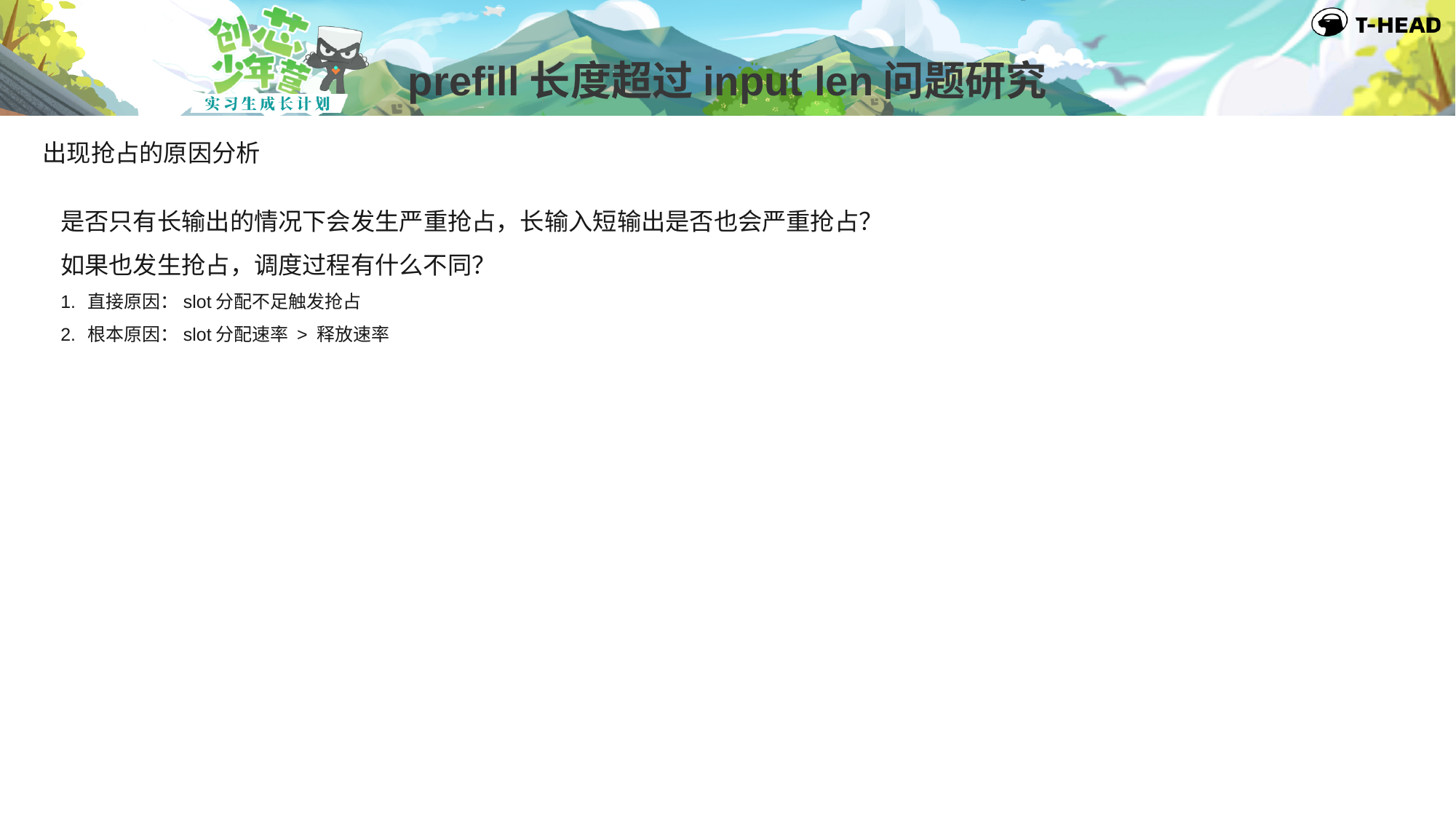

prefill长度超过input len问题研究
出现抢占的原因分析
是否只有长输出的情况下会发生严重抢占，长输入短输出是否也会严重抢占？
如果也发生抢占，调度过程有什么不同？
直接原因：slot分配不足触发抢占
根本原因：slot分配速率 > 释放速率